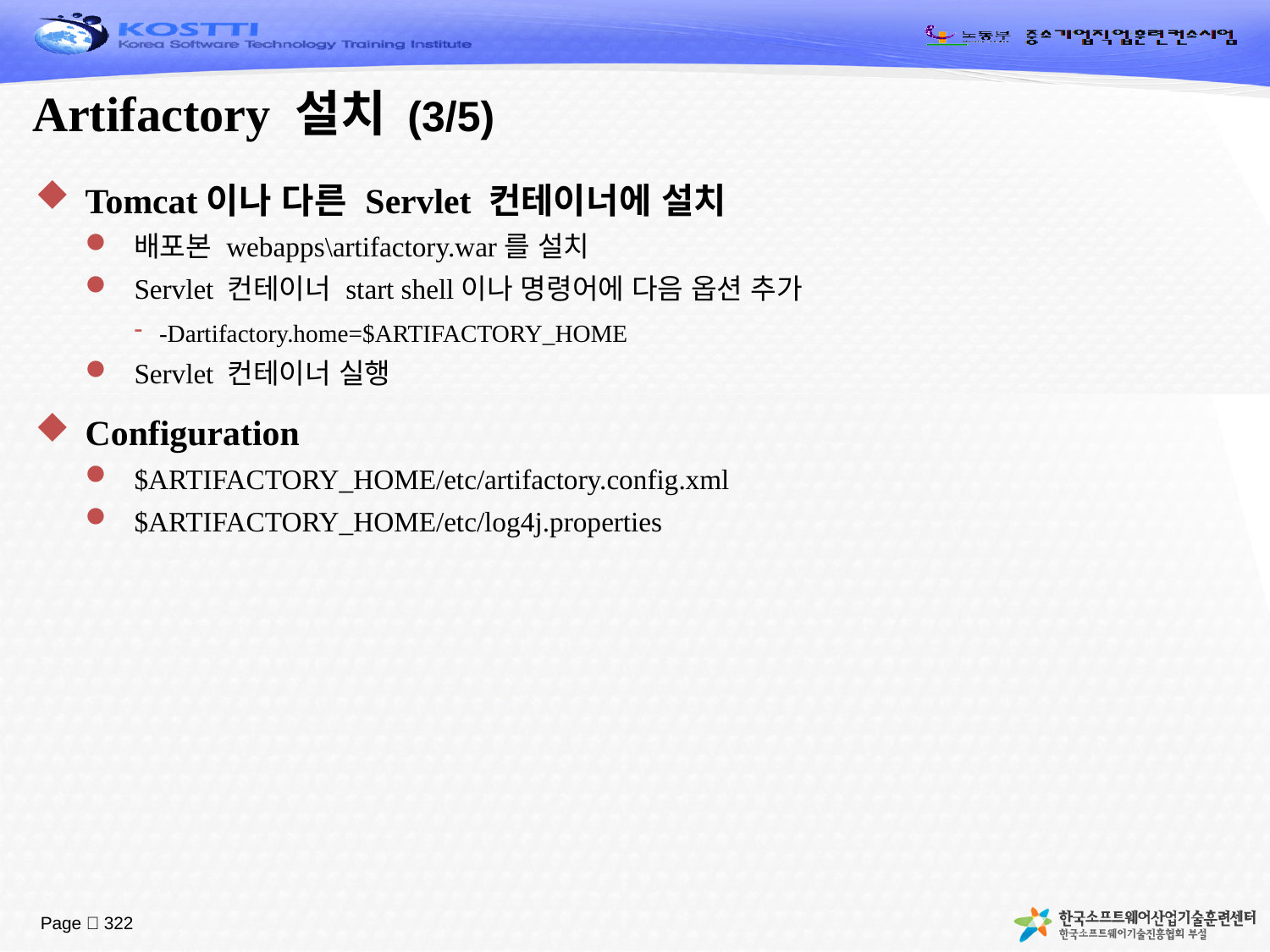

# Artifactory 설치 (3/5)
Tomcat이나 다른 Servlet 컨테이너에 설치
배포본 webapps\artifactory.war를 설치
Servlet 컨테이너 start shell이나 명령어에 다음 옵션 추가
-Dartifactory.home=$ARTIFACTORY_HOME
Servlet 컨테이너 실행
Configuration
$ARTIFACTORY_HOME/etc/artifactory.config.xml
$ARTIFACTORY_HOME/etc/log4j.properties